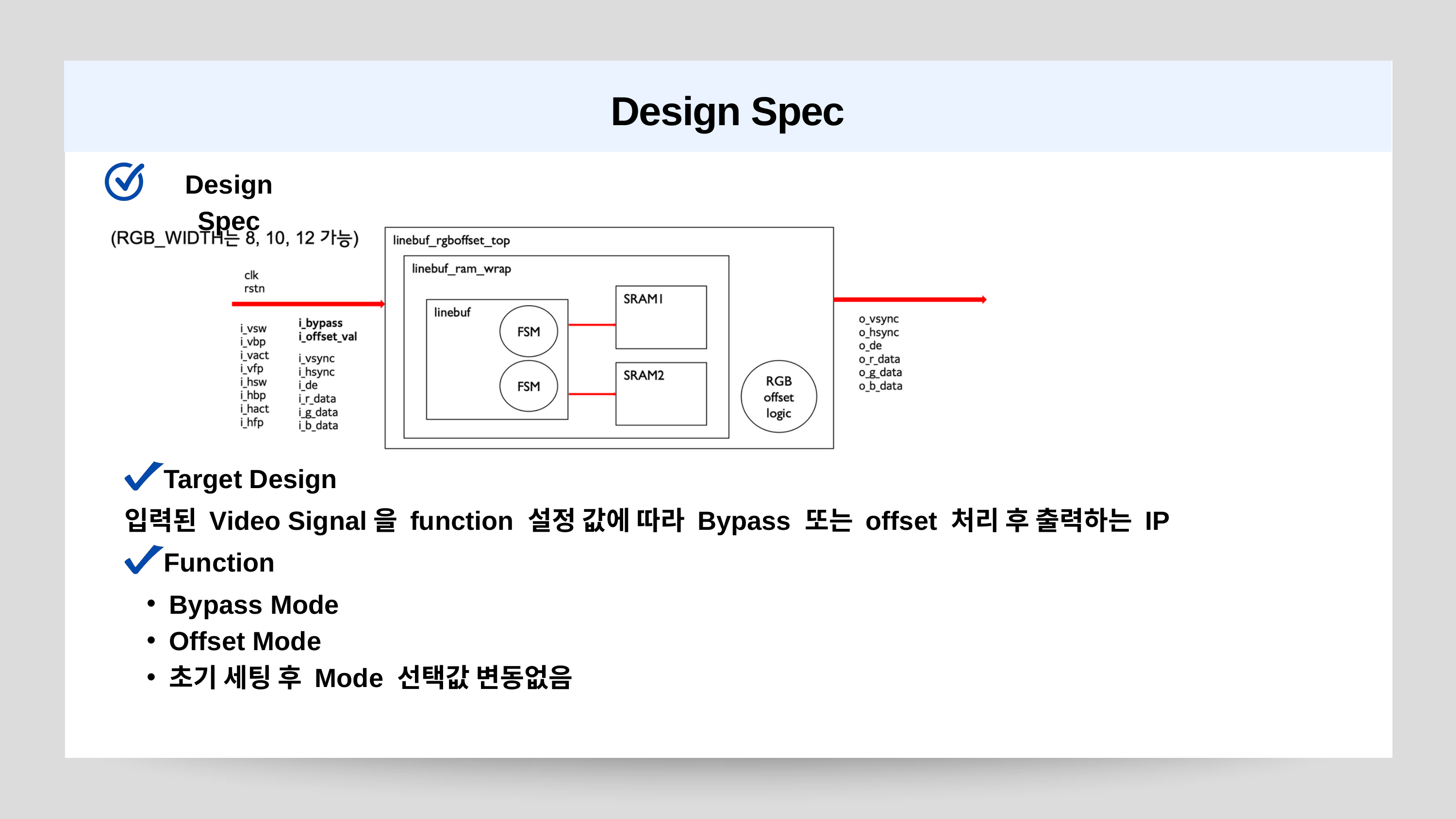

Design Spec
Design Spec

Target Design

입력된 Video Signal을 function 설정 값에 따라 Bypass 또는 offset 처리 후 출력하는 IP
Function

Bypass Mode
Offset Mode
초기 세팅 후 Mode 선택값 변동없음